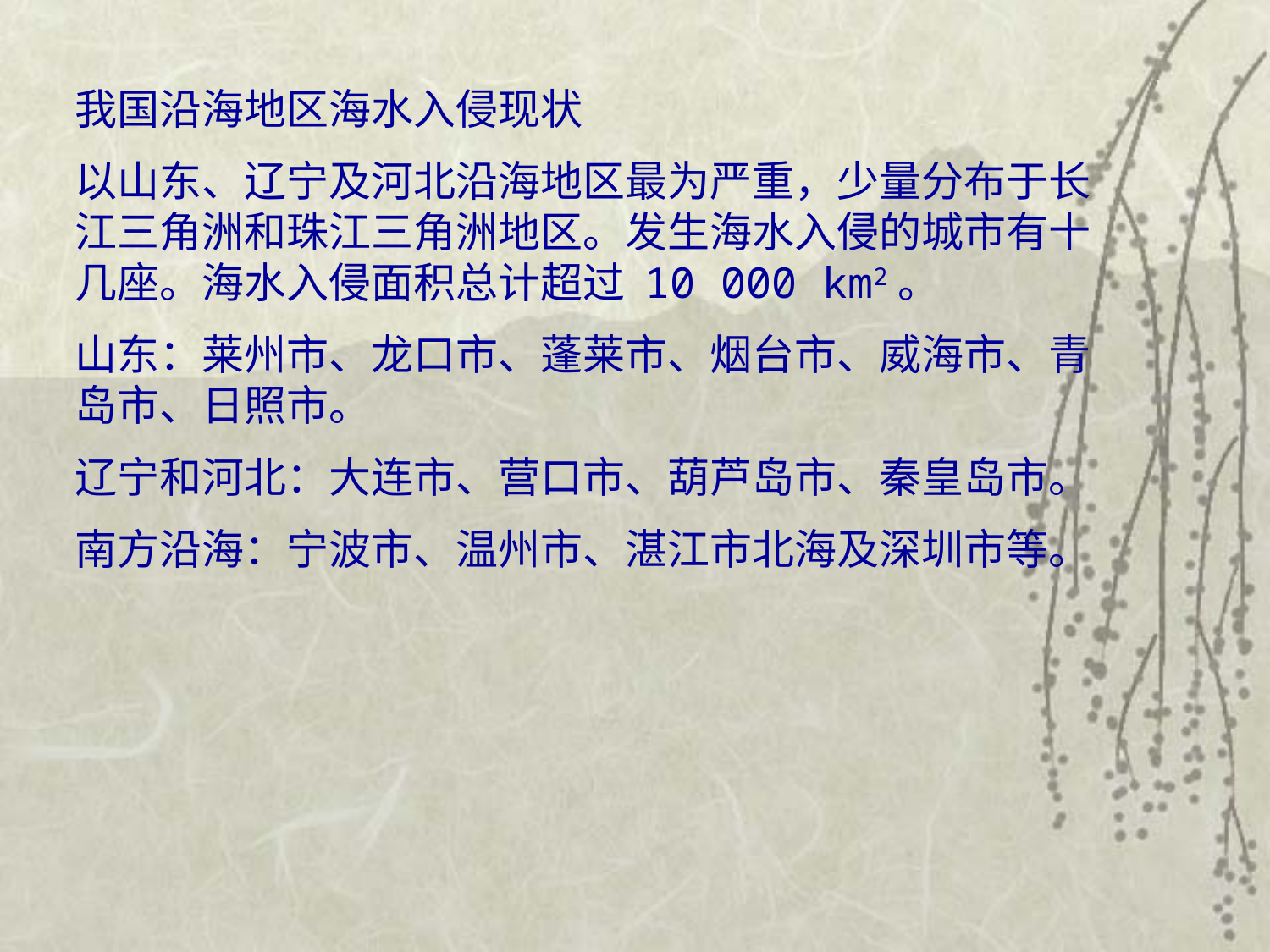

我国沿海地区海水入侵现状
以山东、辽宁及河北沿海地区最为严重，少量分布于长江三角洲和珠江三角洲地区。发生海水入侵的城市有十几座。海水入侵面积总计超过 10 000 km2。
山东：莱州市、龙口市、蓬莱市、烟台市、威海市、青岛市、日照市。
辽宁和河北：大连市、营口市、葫芦岛市、秦皇岛市。
南方沿海：宁波市、温州市、湛江市北海及深圳市等。